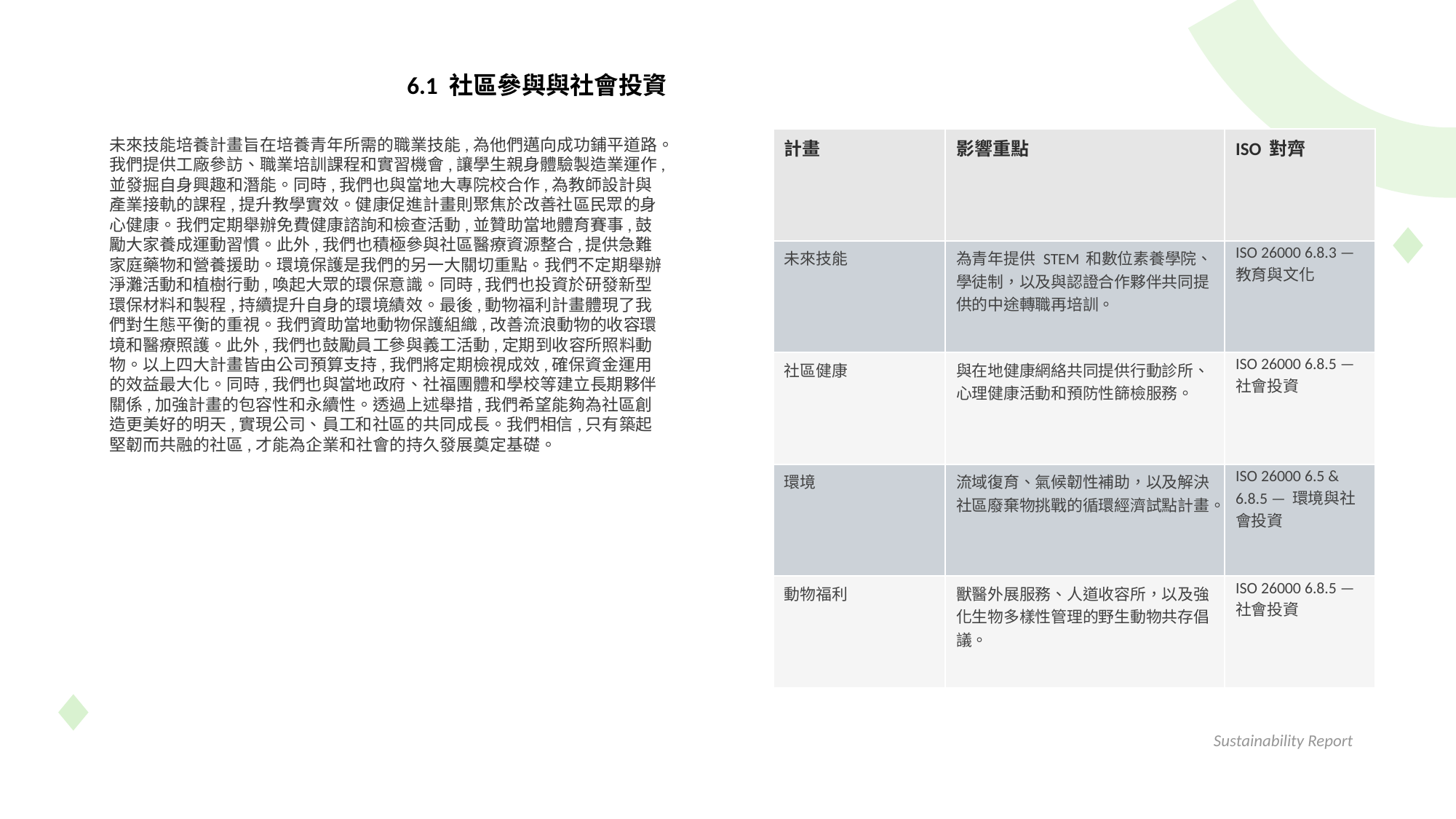

6.1 社區參與與社會投資
未來技能培養計畫旨在培養青年所需的職業技能,為他們邁向成功鋪平道路。我們提供工廠參訪、職業培訓課程和實習機會,讓學生親身體驗製造業運作,並發掘自身興趣和潛能。同時,我們也與當地大專院校合作,為教師設計與產業接軌的課程,提升教學實效。健康促進計畫則聚焦於改善社區民眾的身心健康。我們定期舉辦免費健康諮詢和檢查活動,並贊助當地體育賽事,鼓勵大家養成運動習慣。此外,我們也積極參與社區醫療資源整合,提供急難家庭藥物和營養援助。環境保護是我們的另一大關切重點。我們不定期舉辦淨灘活動和植樹行動,喚起大眾的環保意識。同時,我們也投資於研發新型環保材料和製程,持續提升自身的環境績效。最後,動物福利計畫體現了我們對生態平衡的重視。我們資助當地動物保護組織,改善流浪動物的收容環境和醫療照護。此外,我們也鼓勵員工參與義工活動,定期到收容所照料動物。以上四大計畫皆由公司預算支持,我們將定期檢視成效,確保資金運用的效益最大化。同時,我們也與當地政府、社福團體和學校等建立長期夥伴關係,加強計畫的包容性和永續性。透過上述舉措,我們希望能夠為社區創造更美好的明天,實現公司、員工和社區的共同成長。我們相信,只有築起堅韌而共融的社區,才能為企業和社會的持久發展奠定基礎。
| 計畫 | 影響重點 | ISO 對齊 |
| --- | --- | --- |
| 未來技能 | 為青年提供 STEM 和數位素養學院、學徒制，以及與認證合作夥伴共同提供的中途轉職再培訓。 | ISO 26000 6.8.3 — 教育與文化 |
| 社區健康 | 與在地健康網絡共同提供行動診所、心理健康活動和預防性篩檢服務。 | ISO 26000 6.8.5 — 社會投資 |
| 環境 | 流域復育、氣候韌性補助，以及解決社區廢棄物挑戰的循環經濟試點計畫。 | ISO 26000 6.5 & 6.8.5 — 環境與社會投資 |
| 動物福利 | 獸醫外展服務、人道收容所，以及強化生物多樣性管理的野生動物共存倡議。 | ISO 26000 6.8.5 — 社會投資 |
Sustainability Report